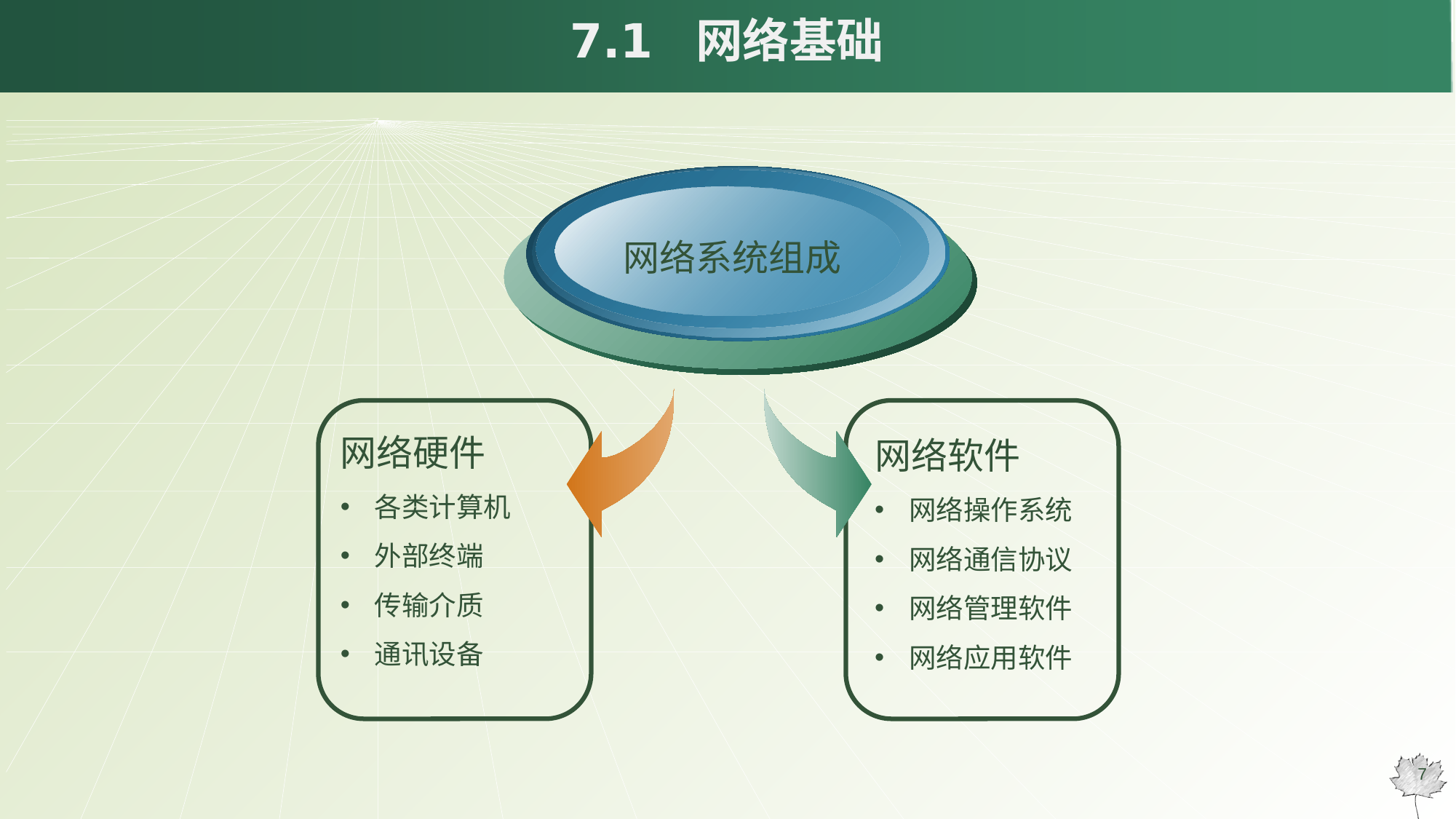

# 7.1  网络基础

网络系统组成

网络软件
网络操作系统
网络通信协议
网络管理软件
网络应用软件

网络硬件
各类计算机
外部终端
传输介质
通讯设备
7